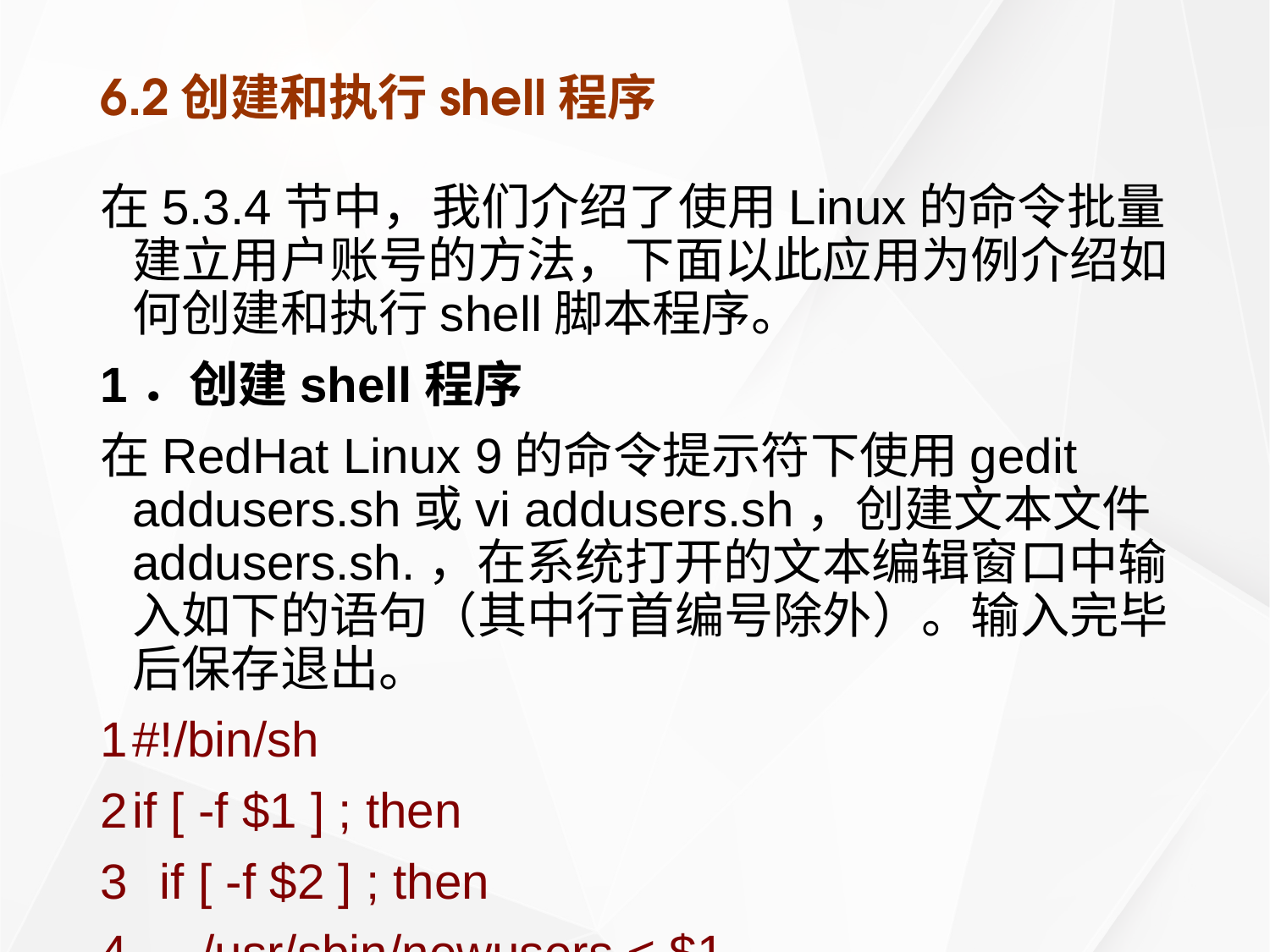

# 6.2创建和执行shell程序
在5.3.4节中，我们介绍了使用Linux的命令批量建立用户账号的方法，下面以此应用为例介绍如何创建和执行shell脚本程序。
1．创建shell程序
在RedHat Linux 9的命令提示符下使用gedit addusers.sh或vi addusers.sh，创建文本文件addusers.sh.，在系统打开的文本编辑窗口中输入如下的语句（其中行首编号除外）。输入完毕后保存退出。
1	#!/bin/sh
2	if [ -f $1 ] ; then
3	  if [ -f $2 ] ; then
4	     /usr/sbin/newusers < $1
5	     /usr/sbin/pwunconv
6	     /usr/sbin/chpasswd < $2
7	     /usr/sbin/pwconv